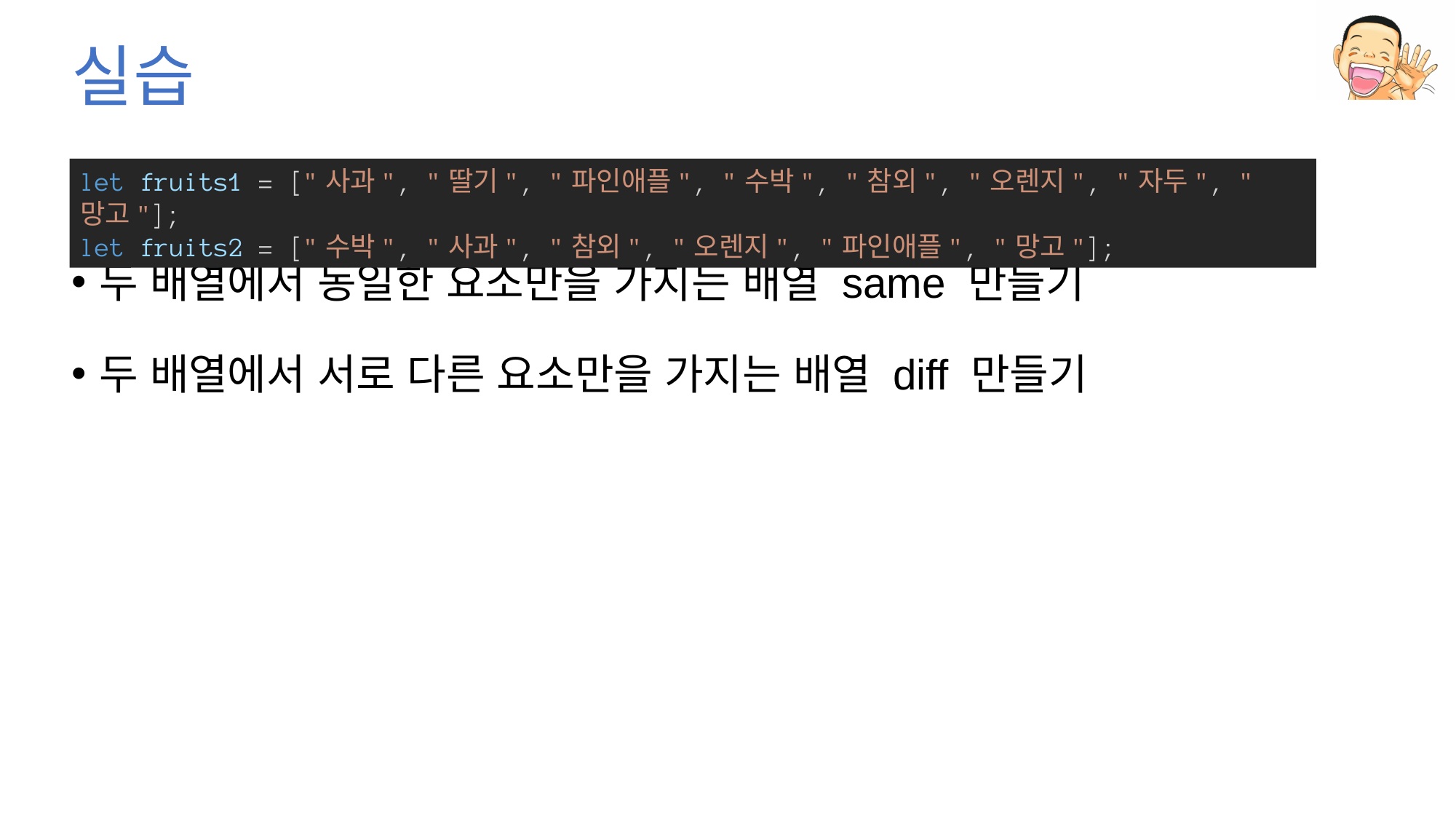

# 실습
let fruits1 = ["사과", "딸기", "파인애플", "수박", "참외", "오렌지", "자두", "망고"];
let fruits2 = ["수박", "사과", "참외", "오렌지", "파인애플", "망고"];

두 배열에서 동일한 요소만을 가지는 배열 same 만들기
두 배열에서 서로 다른 요소만을 가지는 배열 diff 만들기